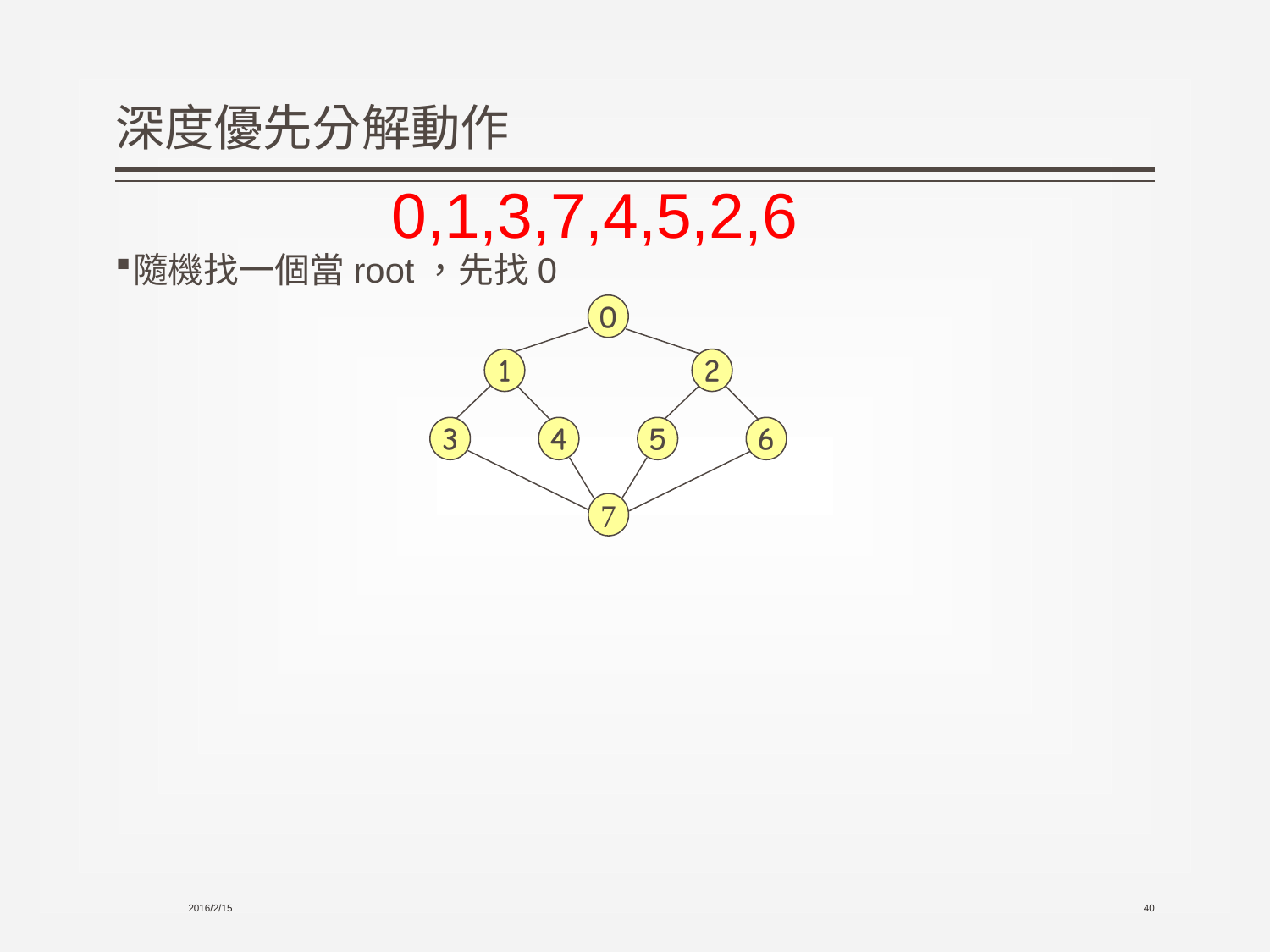

# 深度優先分解動作
0,1,3,7,4,5,2,6
隨機找一個當root，先找0
0

1
2

3
4
5
6

7
2016/2/15
40